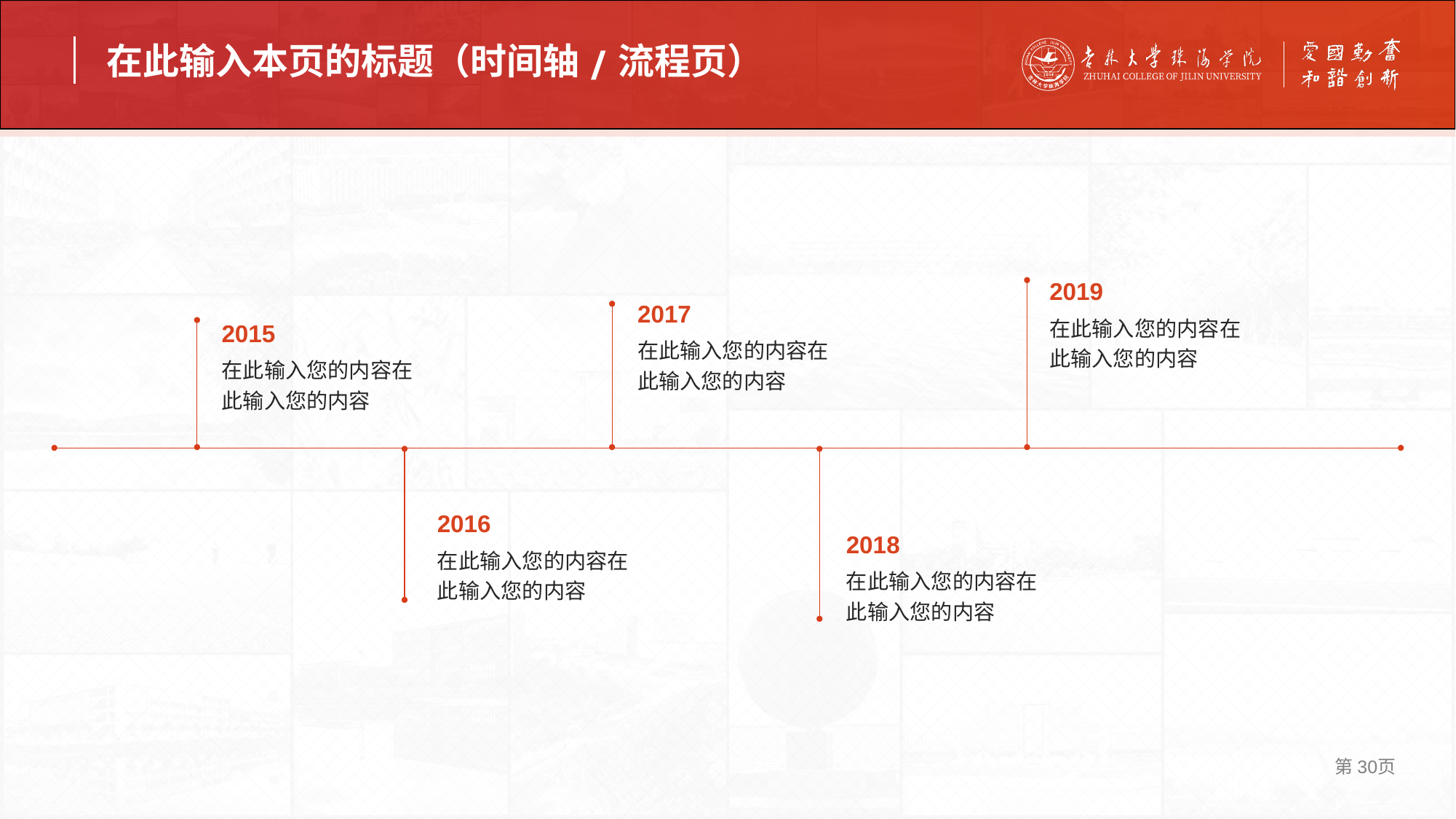

在此输入本页的标题（时间轴/流程页）
2019
2017
在此输入您的内容在此输入您的内容
2015
在此输入您的内容在此输入您的内容
在此输入您的内容在此输入您的内容
2016
2018
在此输入您的内容在此输入您的内容
在此输入您的内容在此输入您的内容
第30页